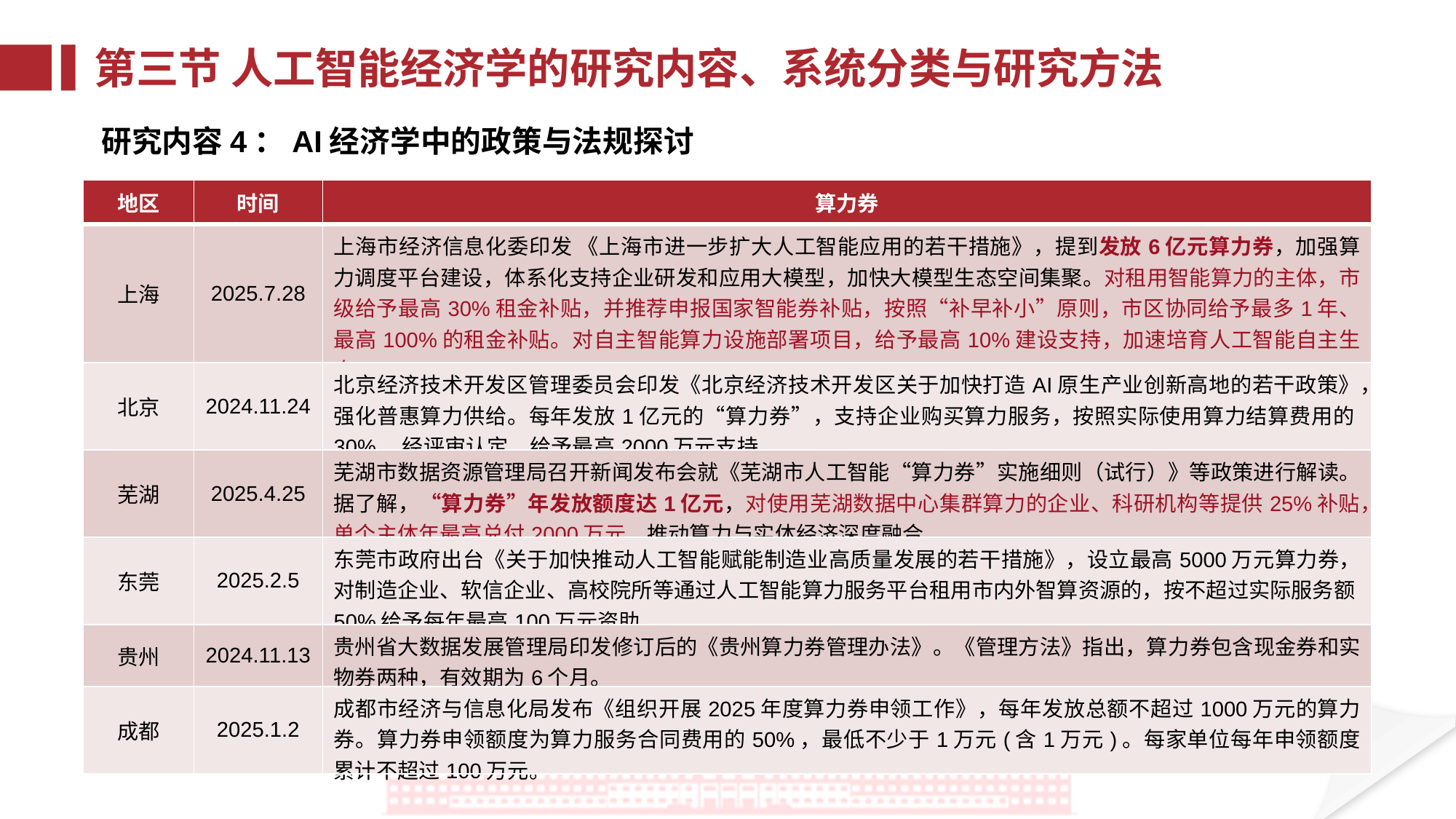

第三节 人工智能经济学的研究内容、系统分类与研究方法
研究内容4：AI经济学中的政策与法规探讨
| 地区 | 时间 | 算力券 |
| --- | --- | --- |
| 上海 | 2025.7.28 | 上海市经济信息化委印发 《上海市进一步扩大人工智能应用的若干措施》，提到发放6亿元算力券，加强算力调度平台建设，体系化支持企业研发和应用大模型，加快大模型生态空间集聚。对租用智能算力的主体，市级给予最高30%租金补贴，并推荐申报国家智能券补贴，按照“补早补小”原则，市区协同给予最多1年、最高100%的租金补贴。对自主智能算力设施部署项目，给予最高10%建设支持，加速培育人工智能自主生态。 |
| 北京 | 2024.11.24 | 北京经济技术开发区管理委员会印发《北京经济技术开发区关于加快打造AI原生产业创新高地的若干政策》，强化普惠算力供给。每年发放1亿元的“算力券”，支持企业购买算力服务，按照实际使用算力结算费用的30%，经评审认定，给予最高2000万元支持。 |
| 芜湖 | 2025.4.25 | 芜湖市数据资源管理局召开新闻发布会就《芜湖市人工智能“算力券”实施细则（试行）》等政策进行解读。据了解，“算力券”年发放额度达1亿元，对使用芜湖数据中心集群算力的企业、科研机构等提供25%补贴，单个主体年最高兑付2000万元，推动算力与实体经济深度融合。 |
| 东莞 | 2025.2.5 | 东莞市政府出台《关于加快推动人工智能赋能制造业高质量发展的若干措施》，设立最高5000万元算力券，对制造企业、软信企业、高校院所等通过人工智能算力服务平台租用市内外智算资源的，按不超过实际服务额50%给予每年最高100万元资助。 |
| 贵州 | 2024.11.13 | 贵州省大数据发展管理局印发修订后的《贵州算力券管理办法》。《管理方法》指出，算力券包含现金券和实物券两种，有效期为6个月。 |
| 成都 | 2025.1.2 | 成都市经济与信息化局发布《组织开展2025年度算力券申领工作》，每年发放总额不超过1000万元的算力券。算力券申领额度为算力服务合同费用的50%，最低不少于1万元(含1万元)。每家单位每年申领额度累计不超过100万元。 |